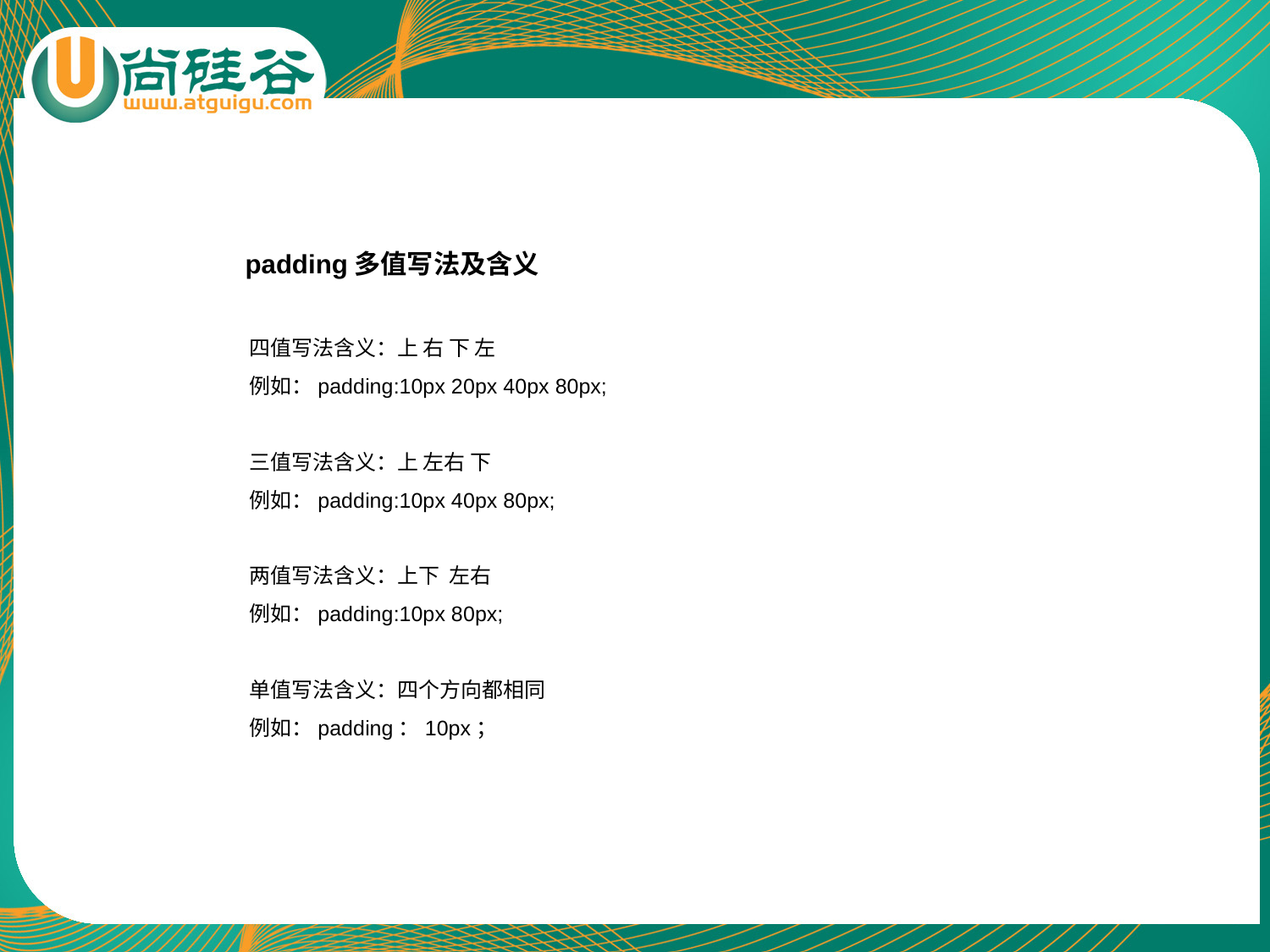

padding多值写法及含义
四值写法含义：上 右 下 左
例如：padding:10px 20px 40px 80px;

三值写法含义：上 左右 下
例如：padding:10px 40px 80px;

两值写法含义：上下  左右
例如：padding:10px 80px;

单值写法含义：四个方向都相同
例如：padding：10px；